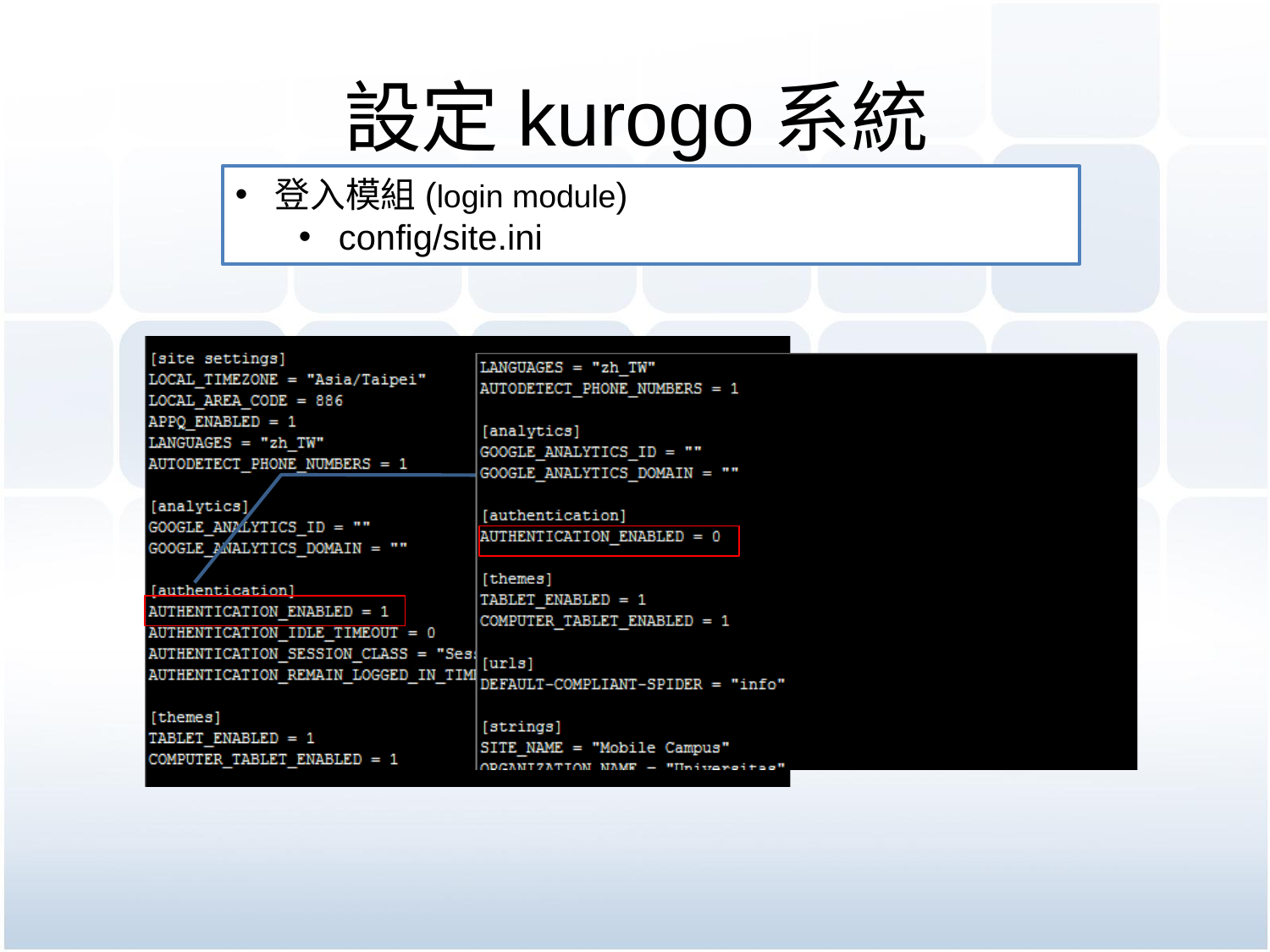

# 設定kurogo系統
登入模組(login module)
config/site.ini

AUTHENTICATION_ENABLE=1 #表示使用認證機制